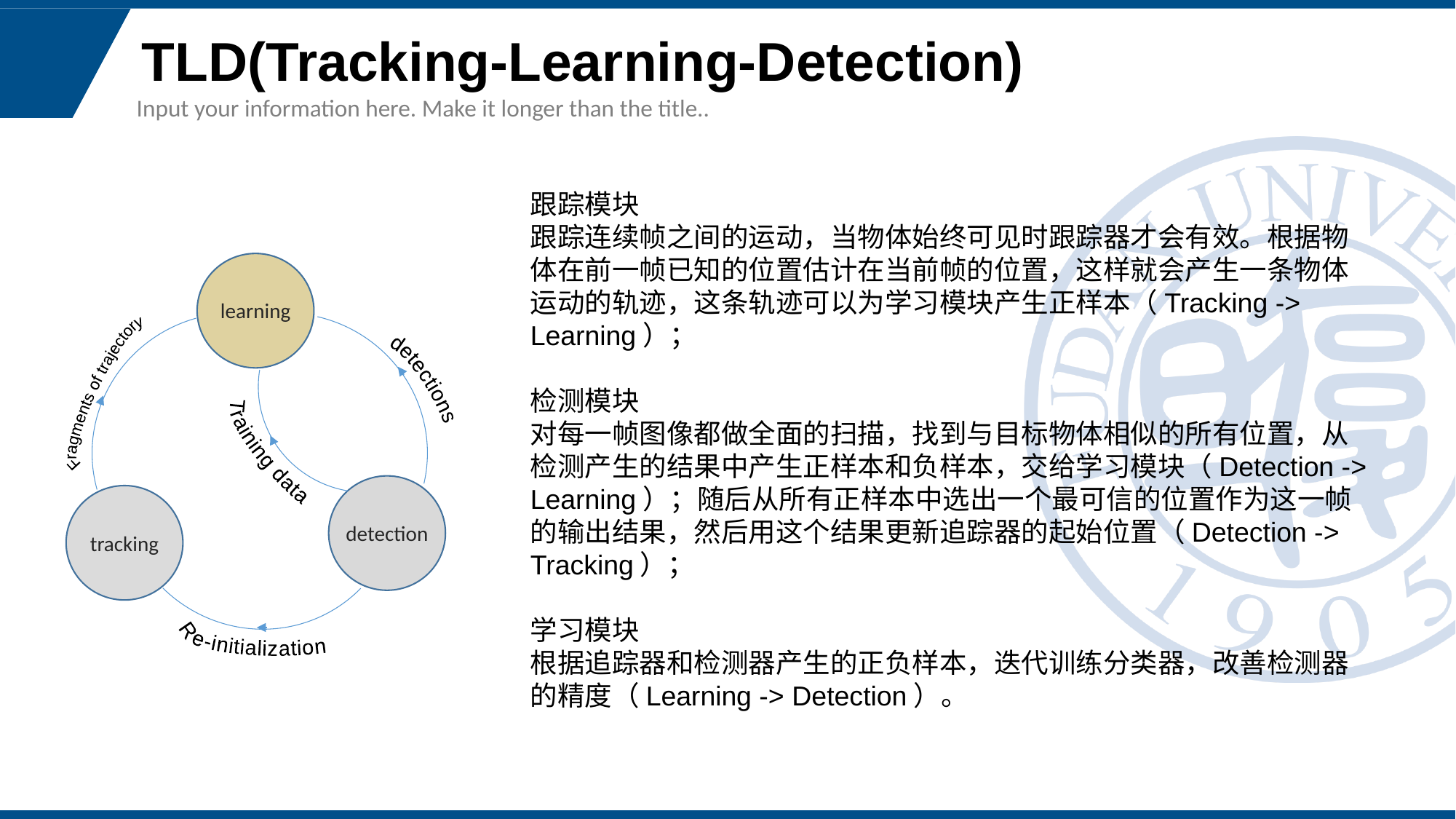

# TLD(Tracking-Learning-Detection)
Input your information here. Make it longer than the title..
跟踪模块
跟踪连续帧之间的运动，当物体始终可见时跟踪器才会有效。根据物体在前一帧已知的位置估计在当前帧的位置，这样就会产生一条物体运动的轨迹，这条轨迹可以为学习模块产生正样本（Tracking -> Learning）；

检测模块
对每一帧图像都做全面的扫描，找到与目标物体相似的所有位置，从检测产生的结果中产生正样本和负样本，交给学习模块（Detection -> Learning）；随后从所有正样本中选出一个最可信的位置作为这一帧的输出结果，然后用这个结果更新追踪器的起始位置（Detection -> Tracking）；

学习模块
根据追踪器和检测器产生的正负样本，迭代训练分类器，改善检测器的精度（Learning -> Detection）。

learning

Fragments of trajectory
detections
Training data

detection
tracking
Re-initialization